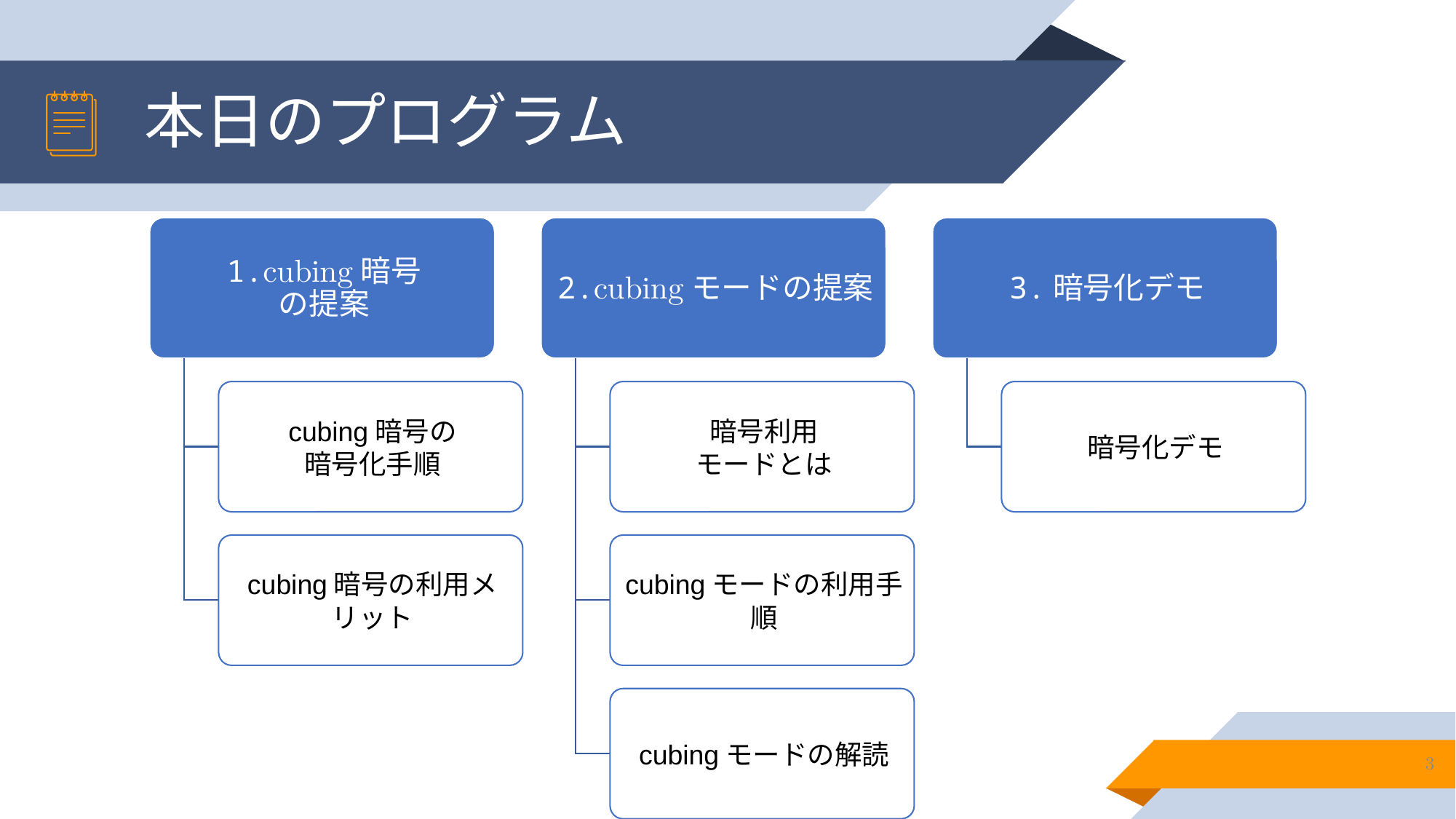

# 本日のプログラム

1.cubing暗号
の提案
cubing暗号の
暗号化手順
cubing暗号の利用メリット
2.cubingモードの提案
暗号利用
モードとは
cubingモードの利用手順
cubingモードの解読
3.暗号化デモ
暗号化デモ
3